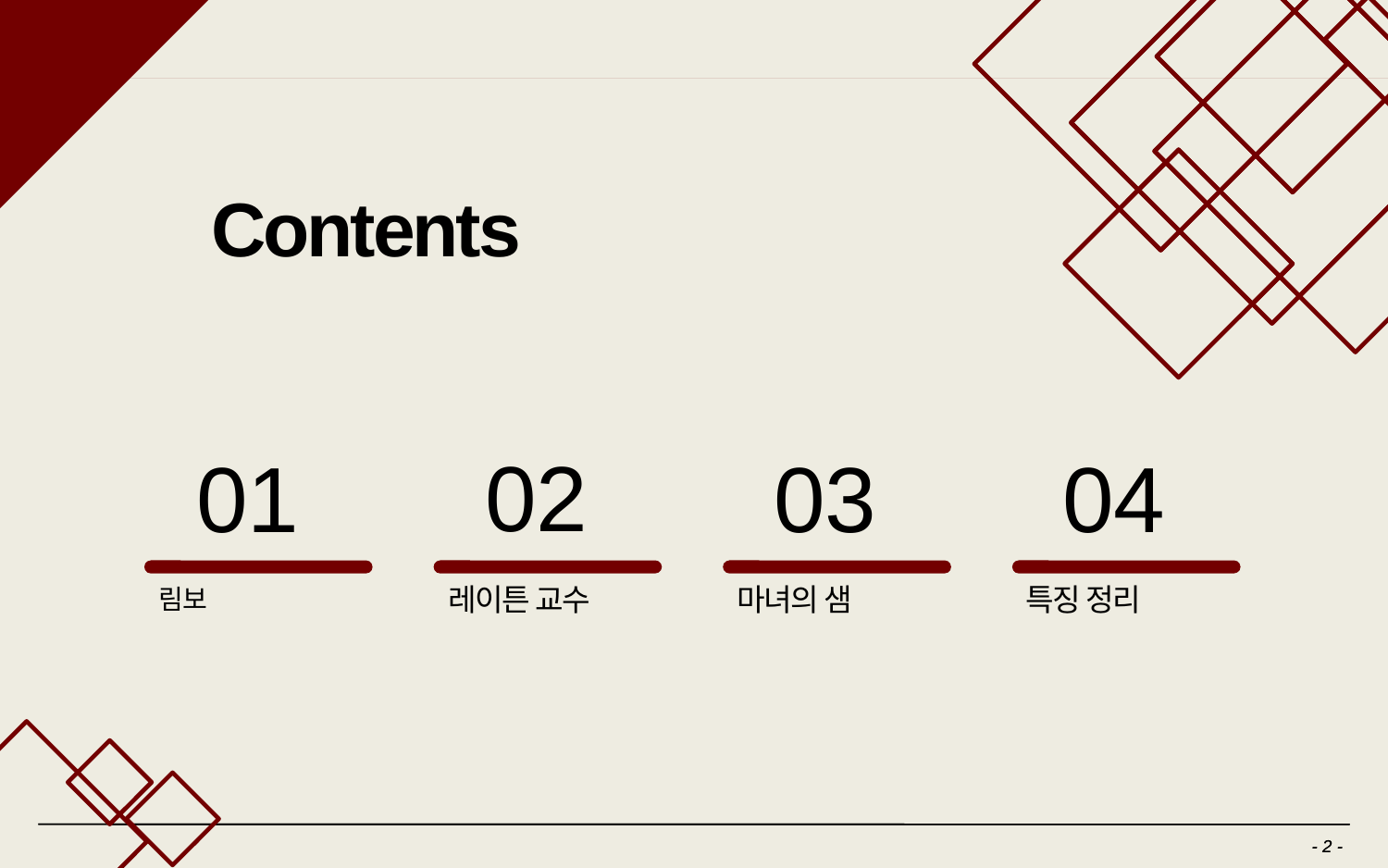

# Contents
02
01
03
04
림보
레이튼 교수
마녀의 샘
특징 정리